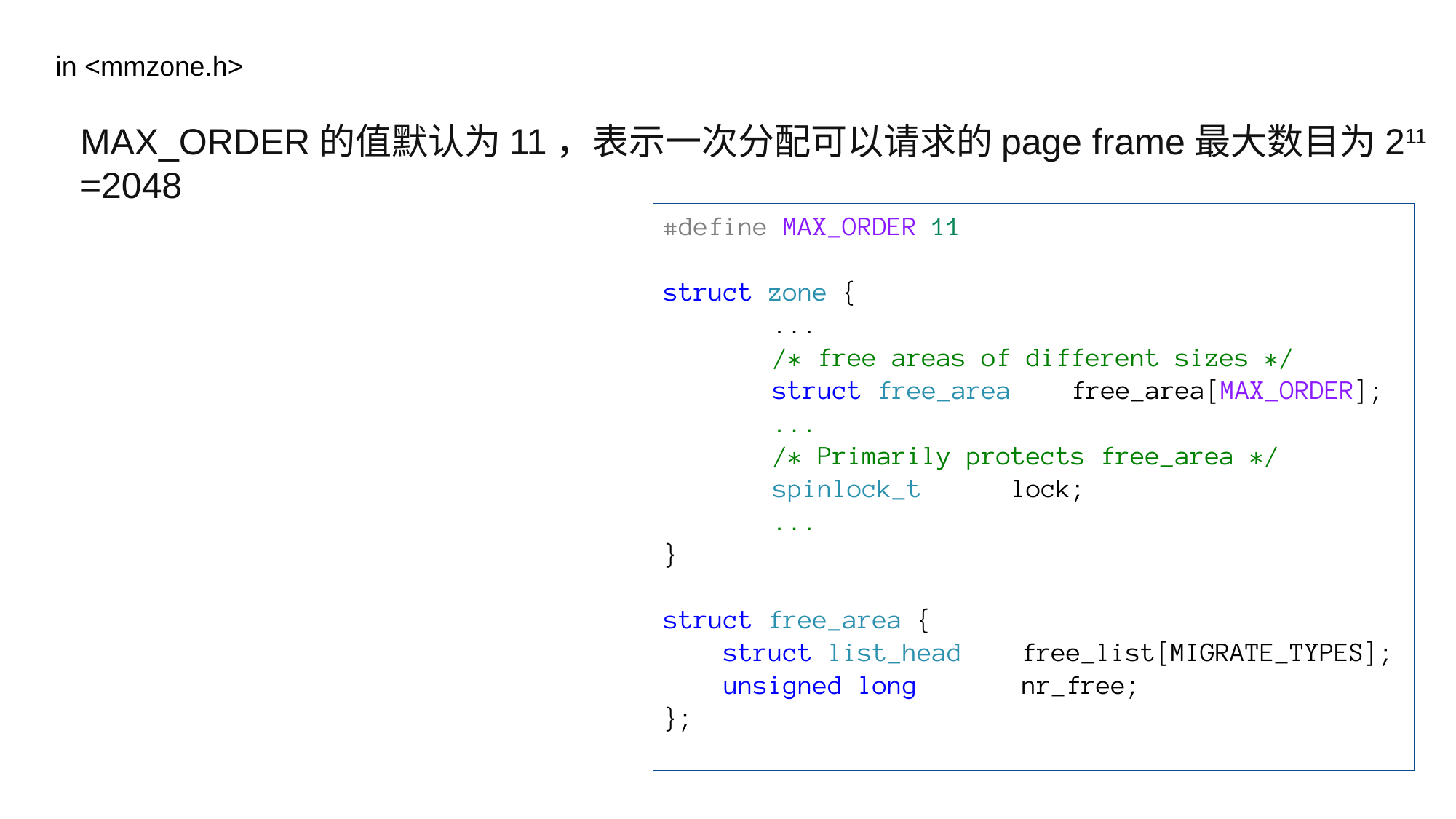

in <mmzone.h>
MAX_ORDER的值默认为11，表示一次分配可以请求的page frame最大数目为211 =2048
#define MAX_ORDER 11

struct zone {
	...
	/* free areas of different sizes */
    	struct free_area    free_area[MAX_ORDER];
	...
	/* Primarily protects free_area */
    	spinlock_t      lock;
	...
}

struct free_area {
    struct list_head    free_list[MIGRATE_TYPES];
    unsigned long       nr_free;
};